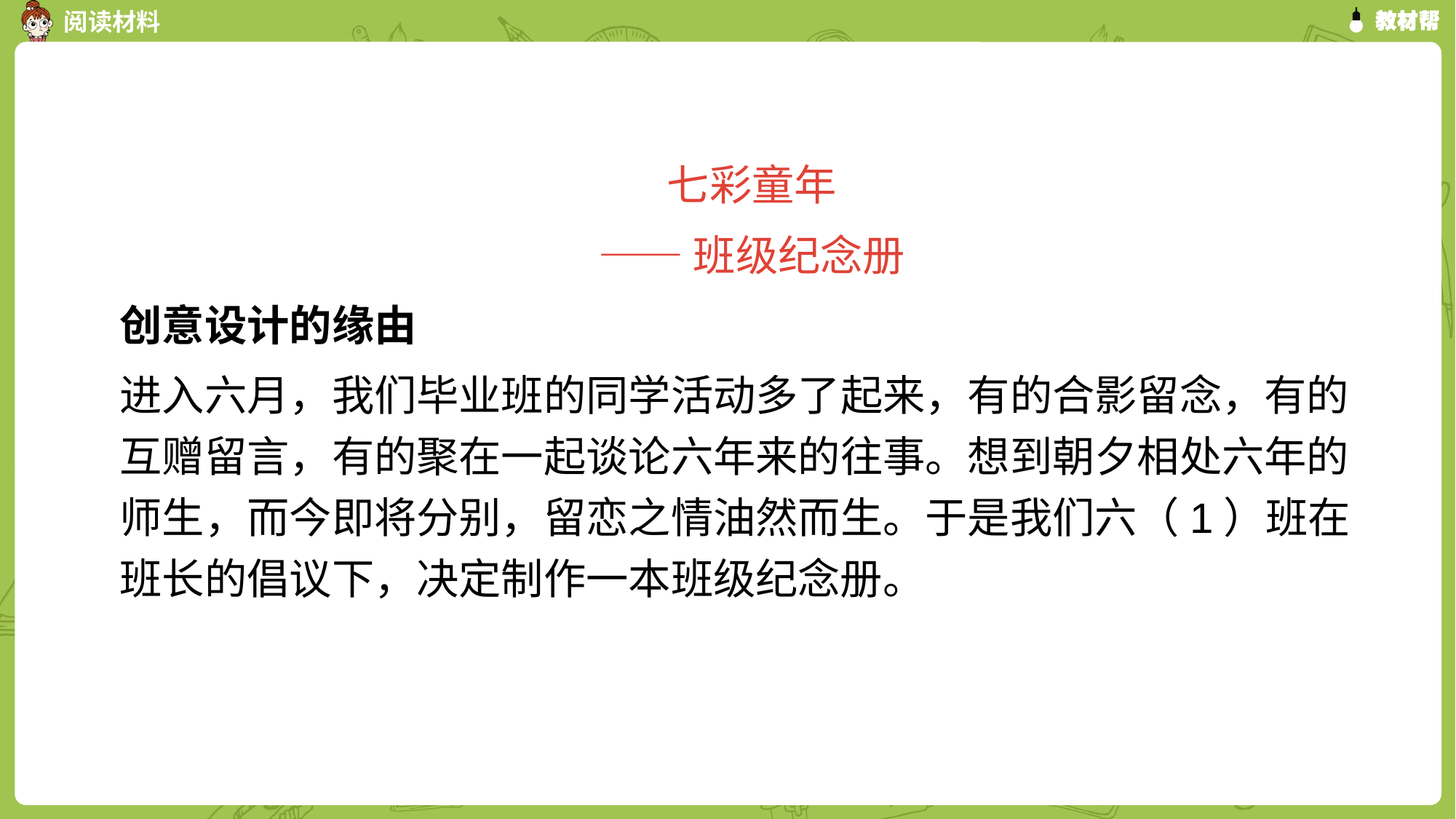

七彩童年
——班级纪念册
创意设计的缘由
进入六月，我们毕业班的同学活动多了起来，有的合影留念，有的互赠留言，有的聚在一起谈论六年来的往事。想到朝夕相处六年的师生，而今即将分别，留恋之情油然而生。于是我们六（1）班在班长的倡议下，决定制作一本班级纪念册。